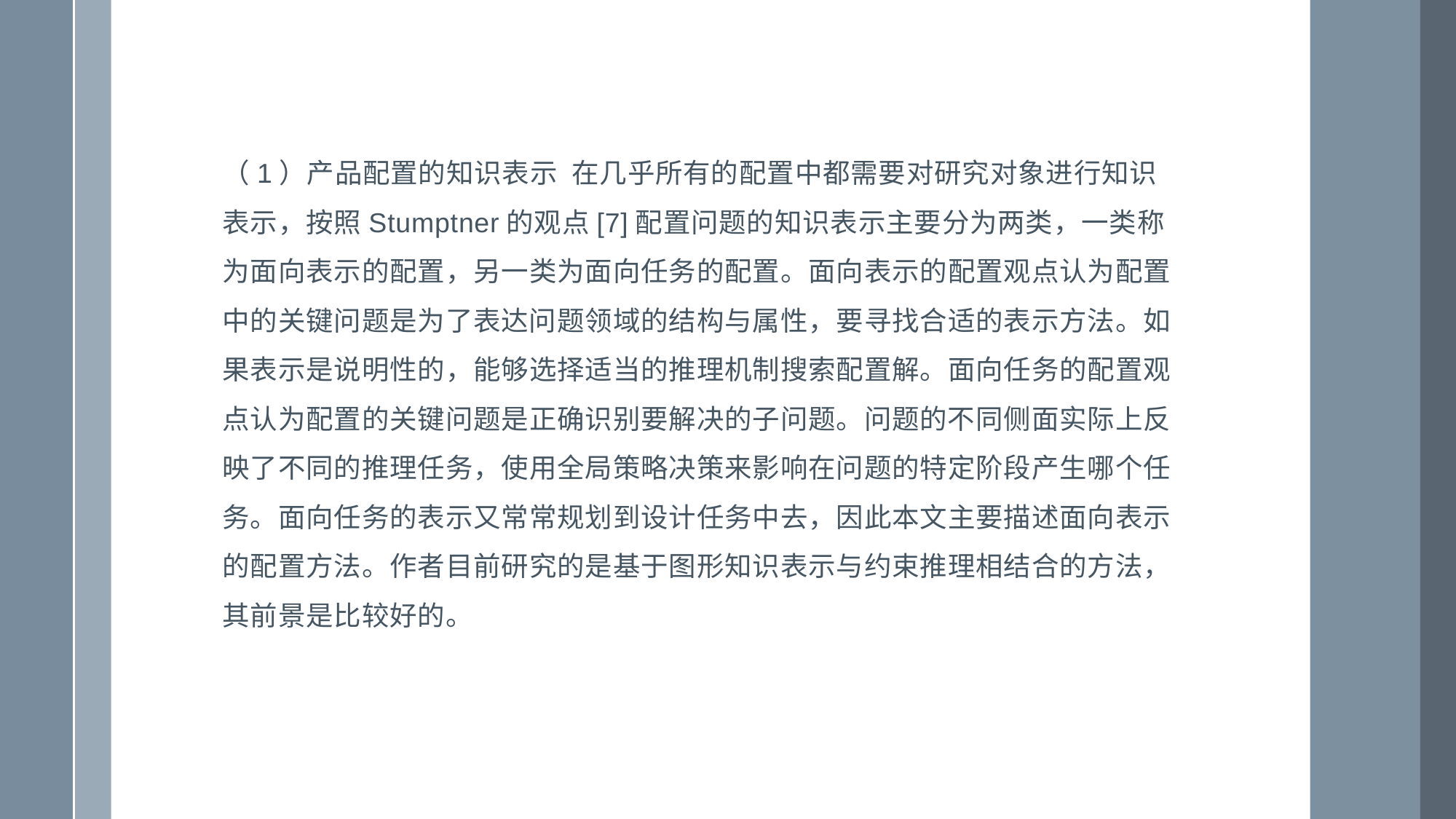

（1）产品配置的知识表示  在几乎所有的配置中都需要对研究对象进行知识表示，按照Stumptner的观点[7]配置问题的知识表示主要分为两类，一类称为面向表示的配置，另一类为面向任务的配置。面向表示的配置观点认为配置中的关键问题是为了表达问题领域的结构与属性，要寻找合适的表示方法。如果表示是说明性的，能够选择适当的推理机制搜索配置解。面向任务的配置观点认为配置的关键问题是正确识别要解决的子问题。问题的不同侧面实际上反映了不同的推理任务，使用全局策略决策来影响在问题的特定阶段产生哪个任务。面向任务的表示又常常规划到设计任务中去，因此本文主要描述面向表示的配置方法。作者目前研究的是基于图形知识表示与约束推理相结合的方法，其前景是比较好的。